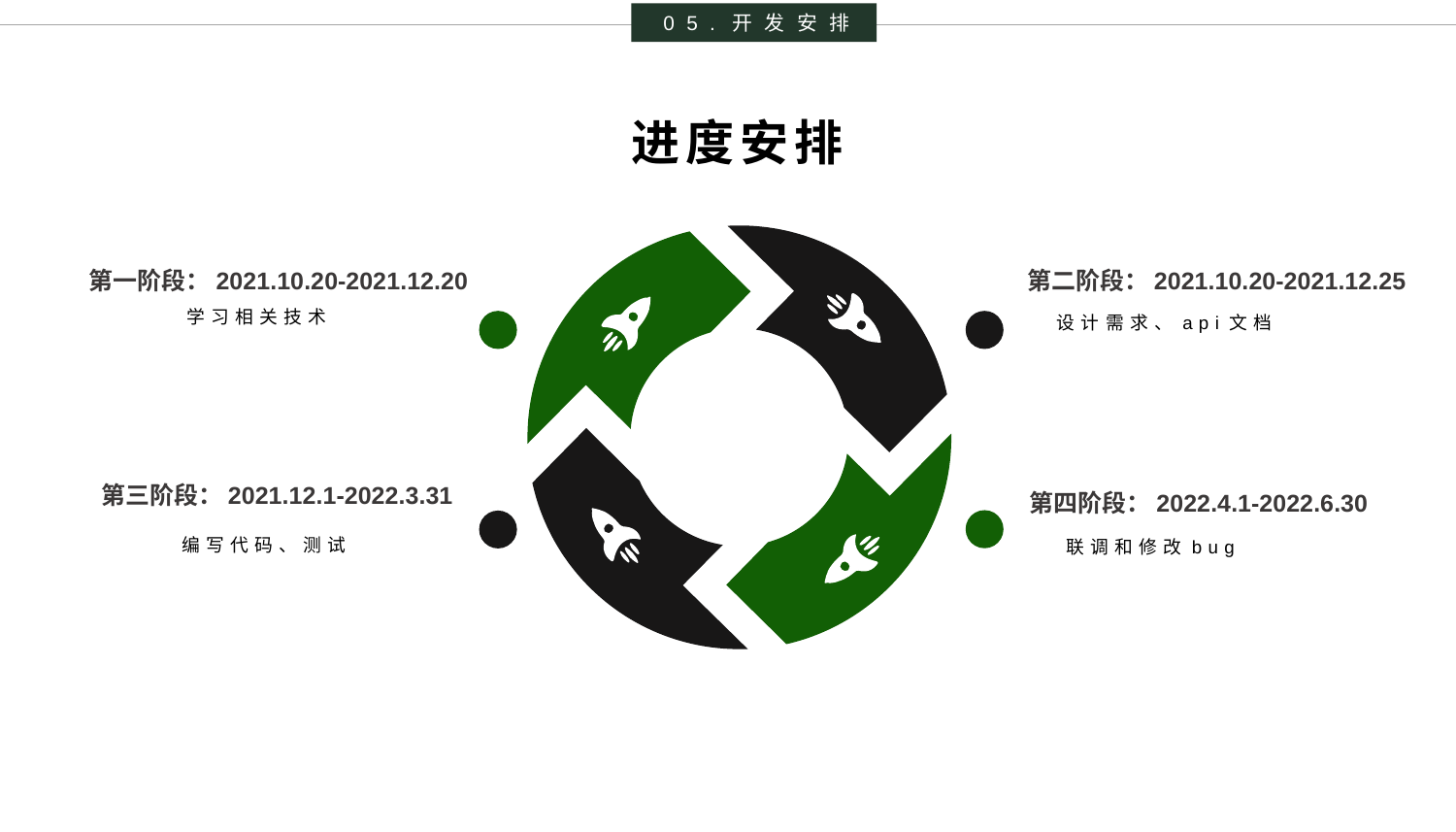

05.开发安排
进度安排

第一阶段：2021.10.20-2021.12.20
第二阶段：2021.10.20-2021.12.25

学习相关技术
设计需求、api文档

第三阶段：2021.12.1-2022.3.31
第四阶段：2022.4.1-2022.6.30

编写代码、测试
联调和修改bug